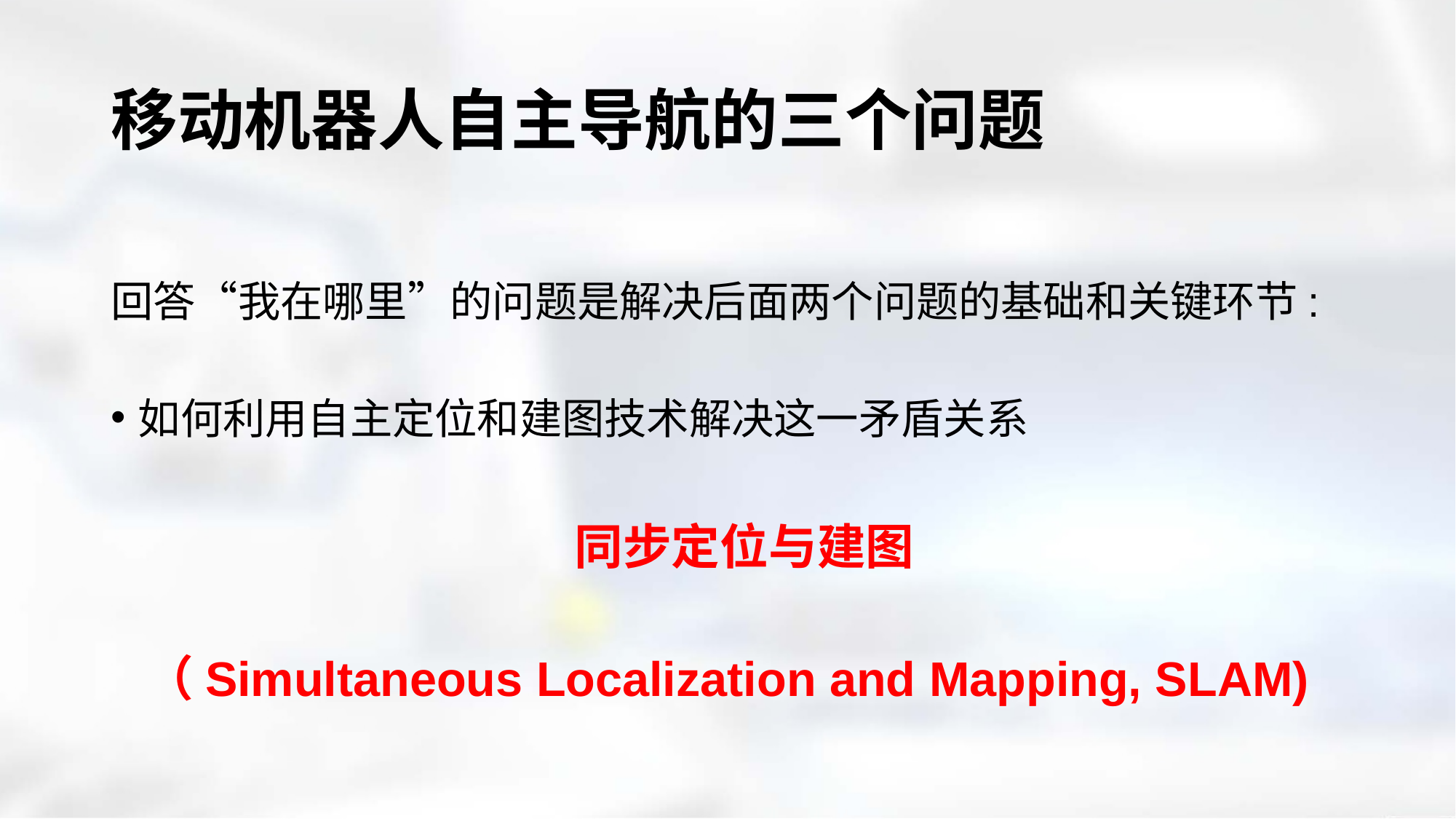

# 移动机器人自主导航的三个问题
回答“我在哪里”的问题是解决后面两个问题的基础和关键环节:
如何利用自主定位和建图技术解决这一矛盾关系
  同步定位与建图
（Simultaneous Localization and Mapping, SLAM)